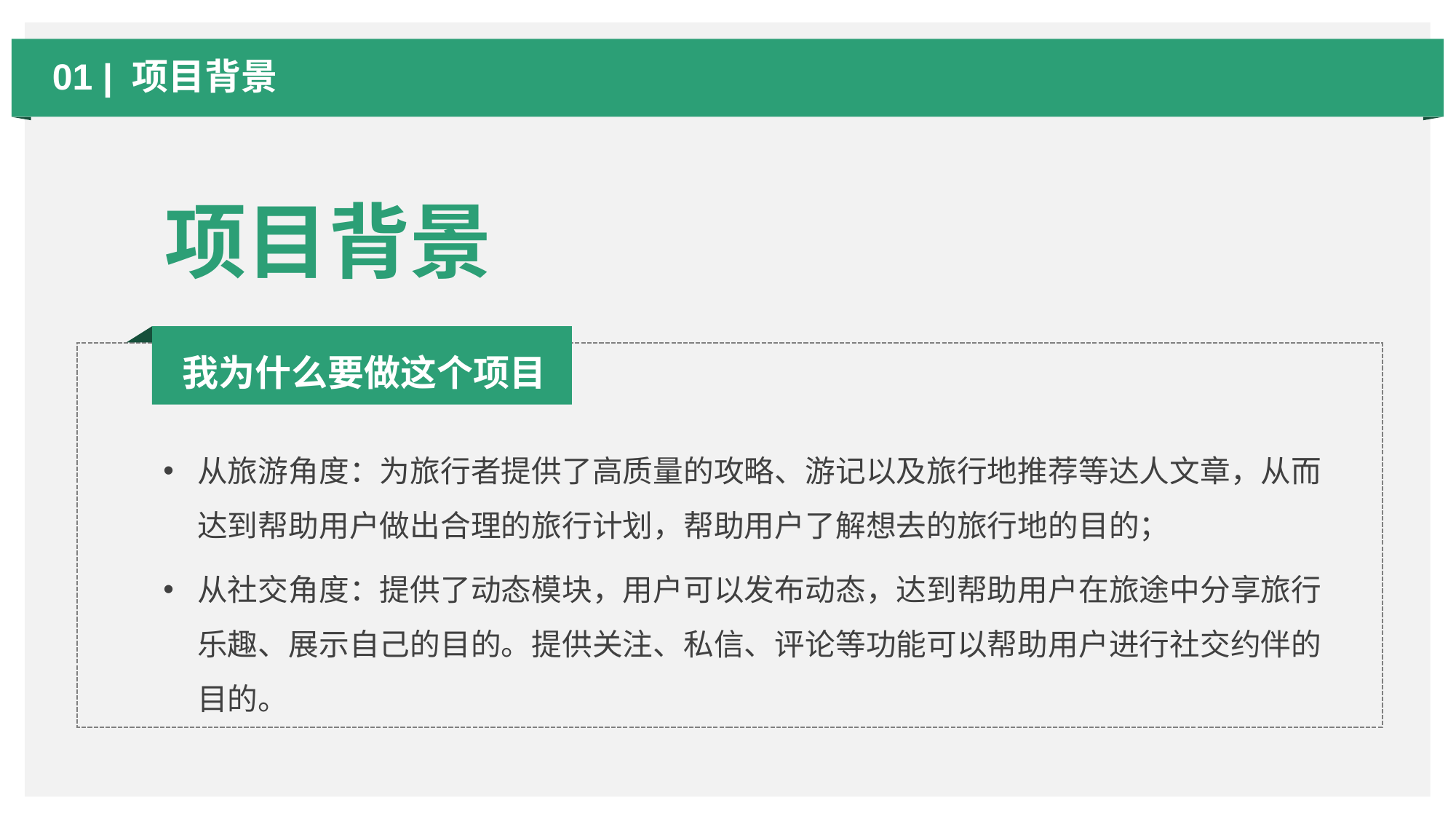

01 | 项目背景
项目背景

我为什么要做这个项目

从旅游角度：为旅行者提供了高质量的攻略、游记以及旅行地推荐等达人文章，从而达到帮助用户做出合理的旅行计划，帮助用户了解想去的旅行地的目的；
从社交角度：提供了动态模块，用户可以发布动态，达到帮助用户在旅途中分享旅行乐趣、展示自己的目的。提供关注、私信、评论等功能可以帮助用户进行社交约伴的目的。